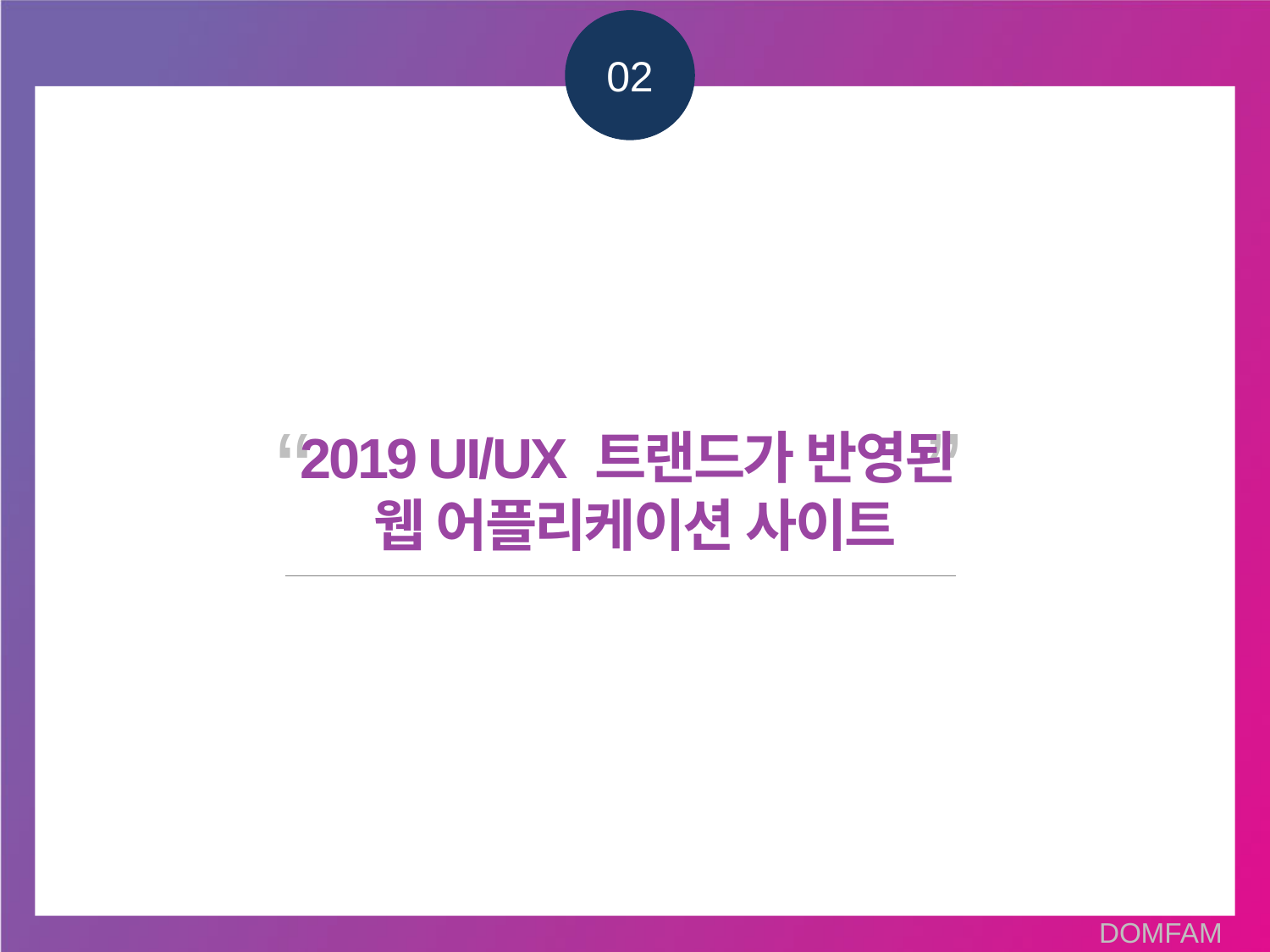

02

“                     ”
2019 UI/UX 트랜드가 반영된
웹 어플리케이션 사이트
DOMFAM